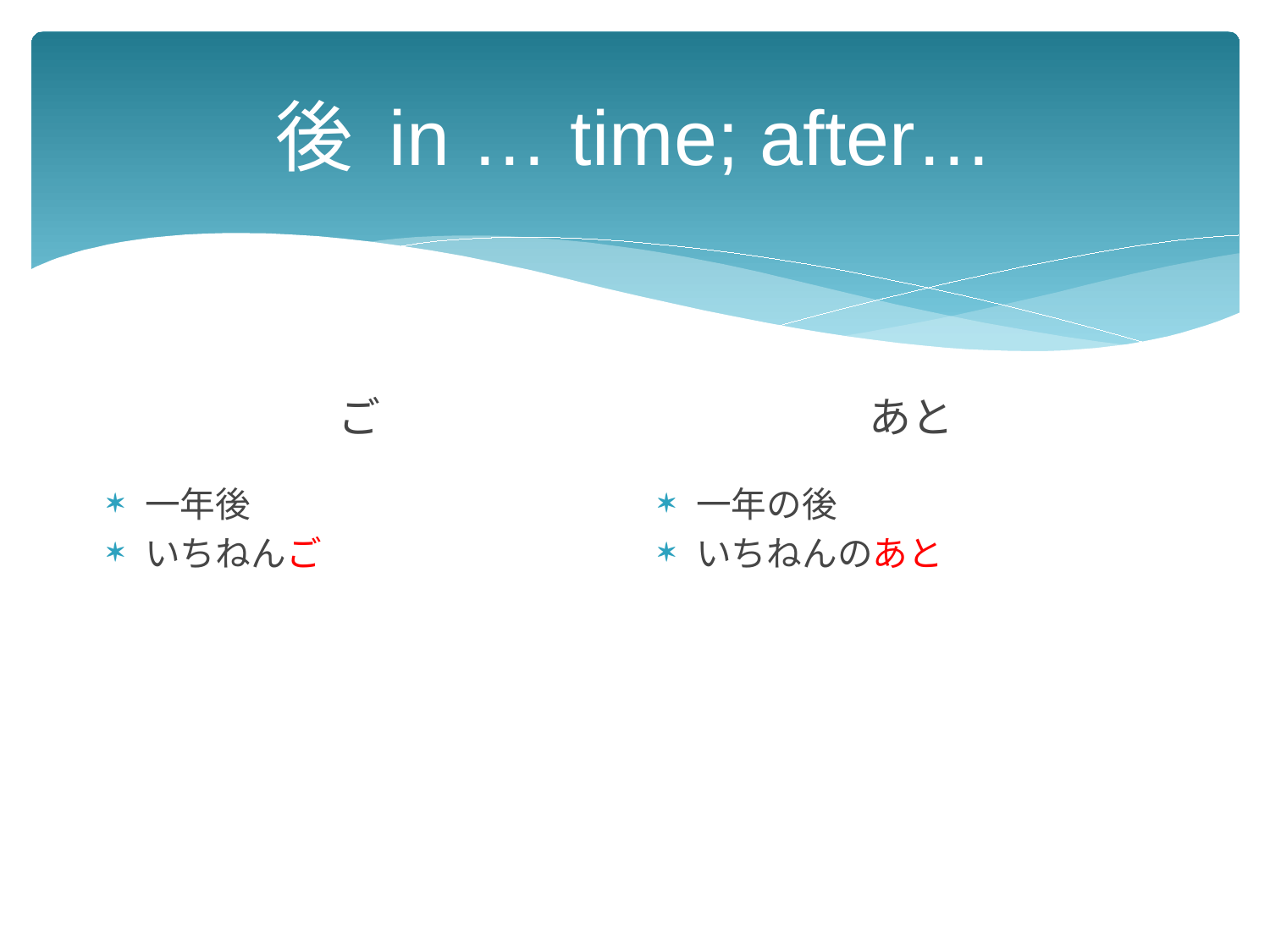

# 後 in … time; after…
あと
ご
一年後
いちねんご
一年の後
いちねんのあと